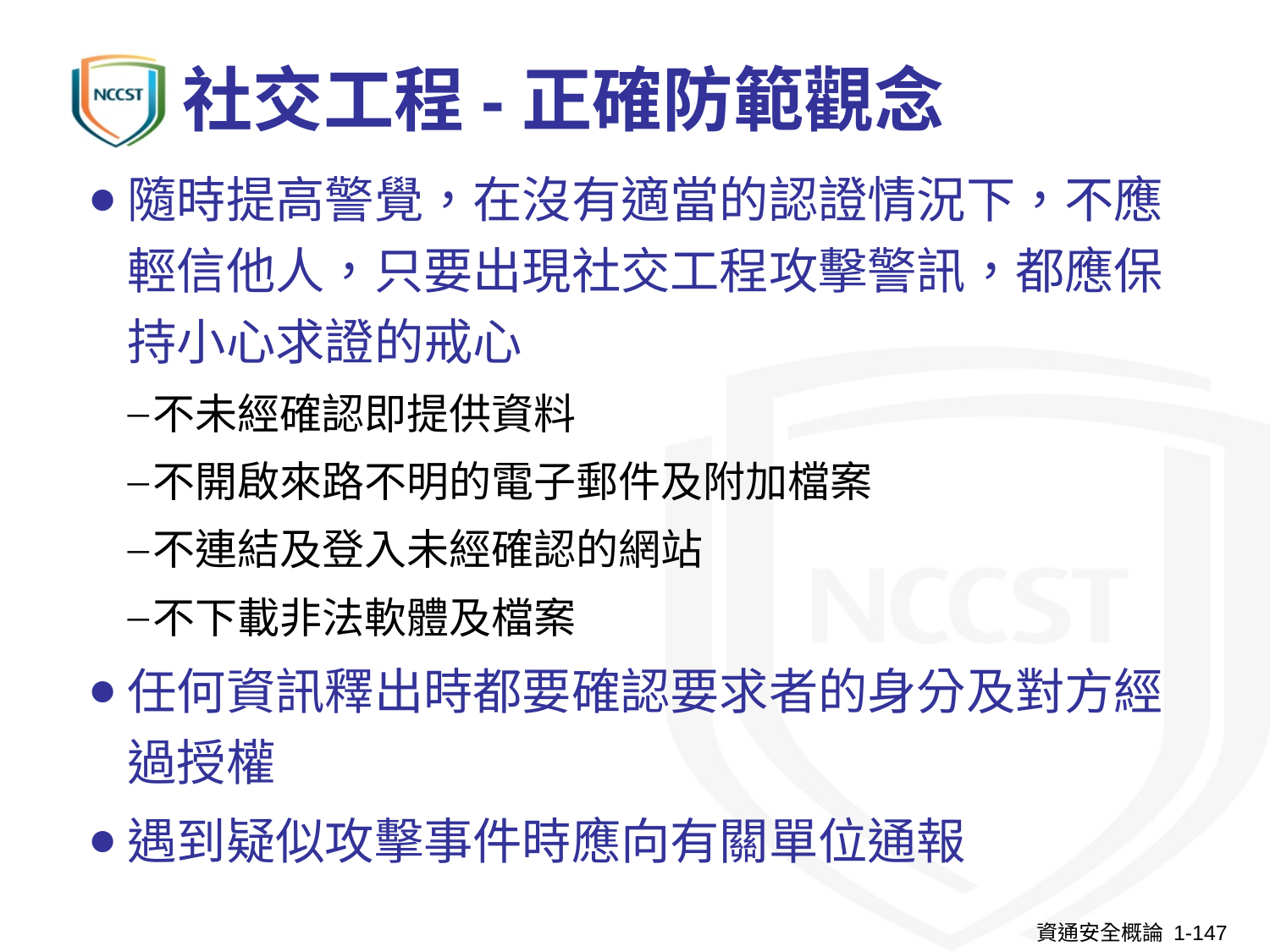

# 社交工程-正確防範觀念
隨時提高警覺，在沒有適當的認證情況下，不應輕信他人，只要出現社交工程攻擊警訊，都應保持小心求證的戒心
不未經確認即提供資料
不開啟來路不明的電子郵件及附加檔案
不連結及登入未經確認的網站
不下載非法軟體及檔案
任何資訊釋出時都要確認要求者的身分及對方經過授權
遇到疑似攻擊事件時應向有關單位通報